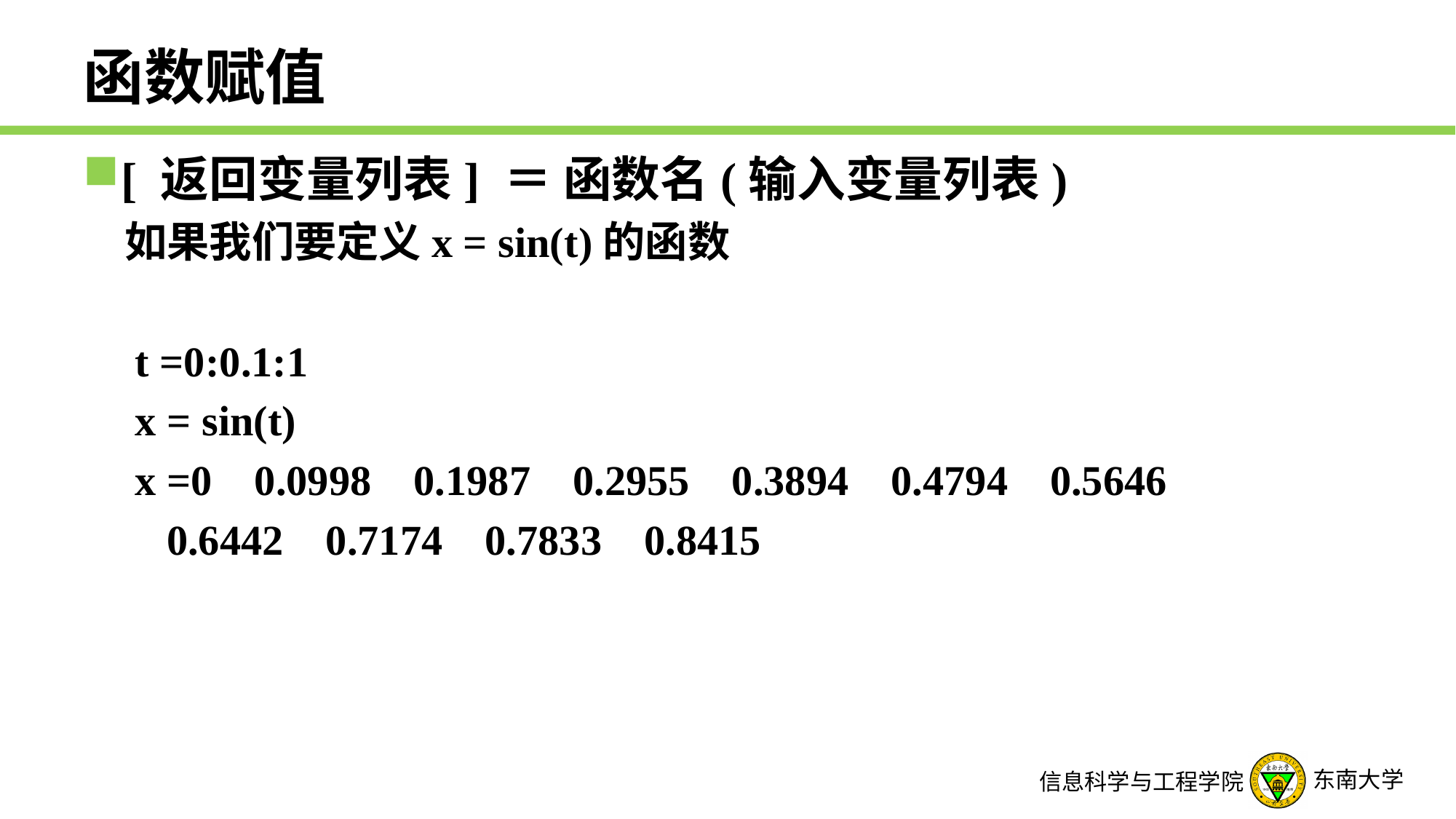

# 函数赋值
[ 返回变量列表] ＝ 函数名(输入变量列表)
如果我们要定义x = sin(t)的函数

 t =0:0.1:1
 x = sin(t)
 x =0    0.0998    0.1987    0.2955    0.3894    0.4794    0.5646
    0.6442    0.7174    0.7833    0.8415